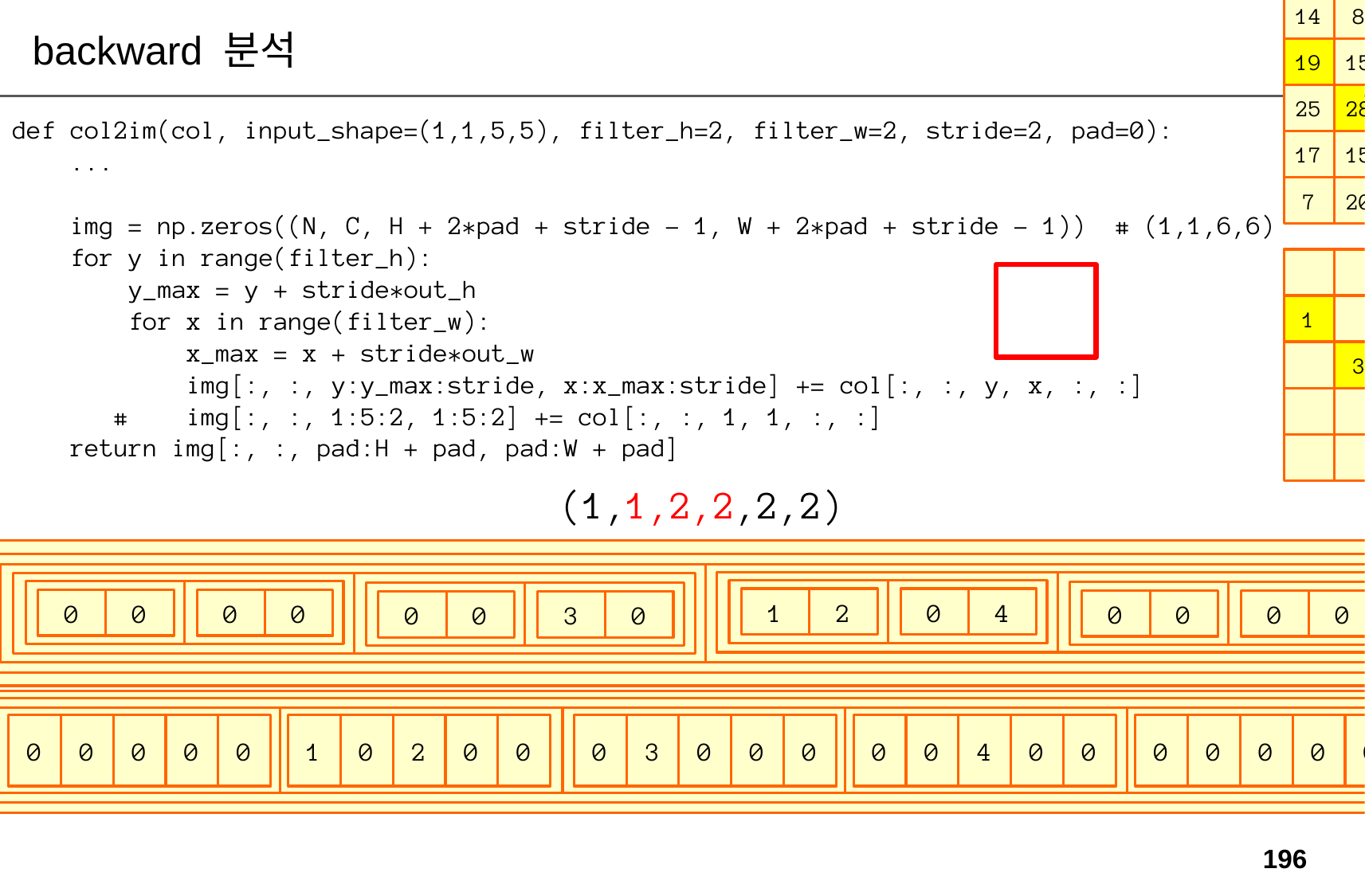

14
8
3
18
6
backward 분석
19
15
29
19
18
25
28
12
11
18
def col2im(col, input_shape=(1,1,5,5), filter_h=2, filter_w=2, stride=2, pad=0):
    ...

    img = np.zeros((N, C, H + 2*pad + stride - 1, W + 2*pad + stride - 1))  # (1,1,6,6)
    for y in range(filter_h):
        y_max = y + stride*out_h
        for x in range(filter_w):
            x_max = x + stride*out_w
            img[:, :, y:y_max:stride, x:x_max:stride] += col[:, :, y, x, :, :]
       #    img[:, :, 1:5:2, 1:5:2] += col[:, :, 1, 1, :, :]
    return img[:, :, pad:H + pad, pad:W + pad]
17
15
16
15
8
7
20
22
1
15

1

2

3

4

(1,1,2,2,2,2)

col

1
2
0
4
0
0
0
0
0
0
0
0
0
0
3
0

image

0
0
0
0
0
1
0
2
0
0
0
3
0
0
0
0
0
4
0
0
0
0
0
0
0